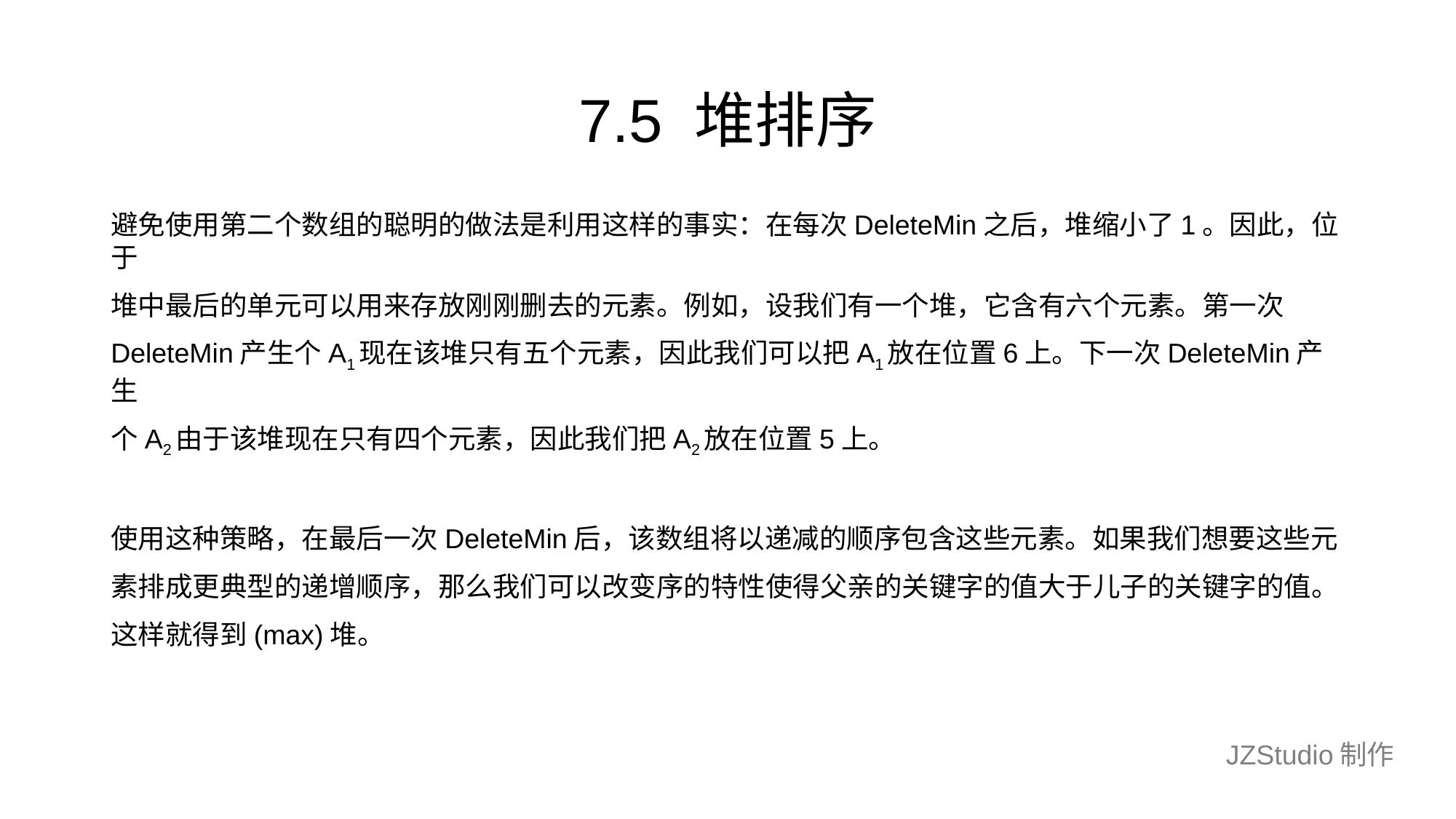

# 7.5 堆排序
避免使用第二个数组的聪明的做法是利用这样的事实：在每次DeleteMin之后，堆缩小了1。因此，位于
堆中最后的单元可以用来存放刚刚删去的元素。例如，设我们有一个堆，它含有六个元素。第一次
DeleteMin产生个A1现在该堆只有五个元素，因此我们可以把A1放在位置6上。下一次DeleteMin产生
个A2由于该堆现在只有四个元素，因此我们把A2放在位置5上。

使用这种策略，在最后一次DeleteMin后，该数组将以递减的顺序包含这些元素。如果我们想要这些元
素排成更典型的递增顺序，那么我们可以改变序的特性使得父亲的关键字的值大于儿子的关键字的值。
这样就得到(max)堆。